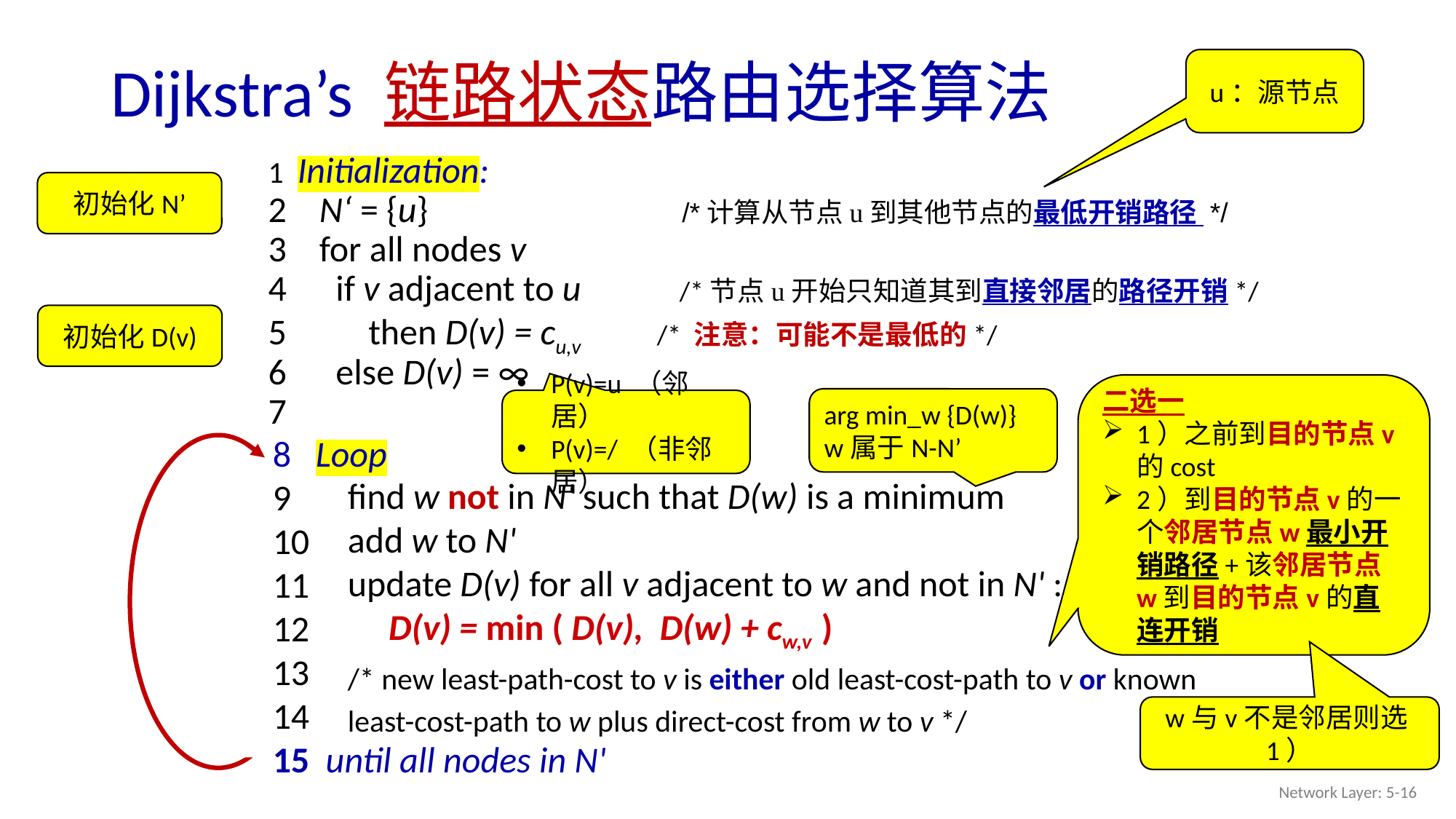

# Dijkstra’s 链路状态路由选择算法
u：源节点
1  Initialization:
2    N‘ = {u}                               /*计算从节点u到其他节点的最低开销路径 */
3    for all nodes v
4      if v adjacent to u            /*节点u开始只知道其到直接邻居的路径开销*/
5          then D(v) = cu,v                   /* 注意：可能不是最低的*/
6      else D(v) = ∞
7
初始化N’
初始化D(v)
二选一
1）之前到目的节点v的cost
2）到目的节点v的一个邻居节点w最小开销路径+该邻居节点w到目的节点v的直连开销

8   Loop
9
10
11
12
13
14
15  until all nodes in N'
arg min_w {D(w)}
w属于N-N’
P(v)=u （邻居）
P(v)=/ （非邻居）

find w not in N' such that D(w) is a minimum
add w to N'
update D(v) for all v adjacent to w and not in N' :
     D(v) = min ( D(v),  D(w) + cw,v  )
/* new least-path-cost to v is either old least-cost-path to v or known
least-cost-path to w plus direct-cost from w to v */

w与v不是邻居则选1）
Network Layer: 5-16